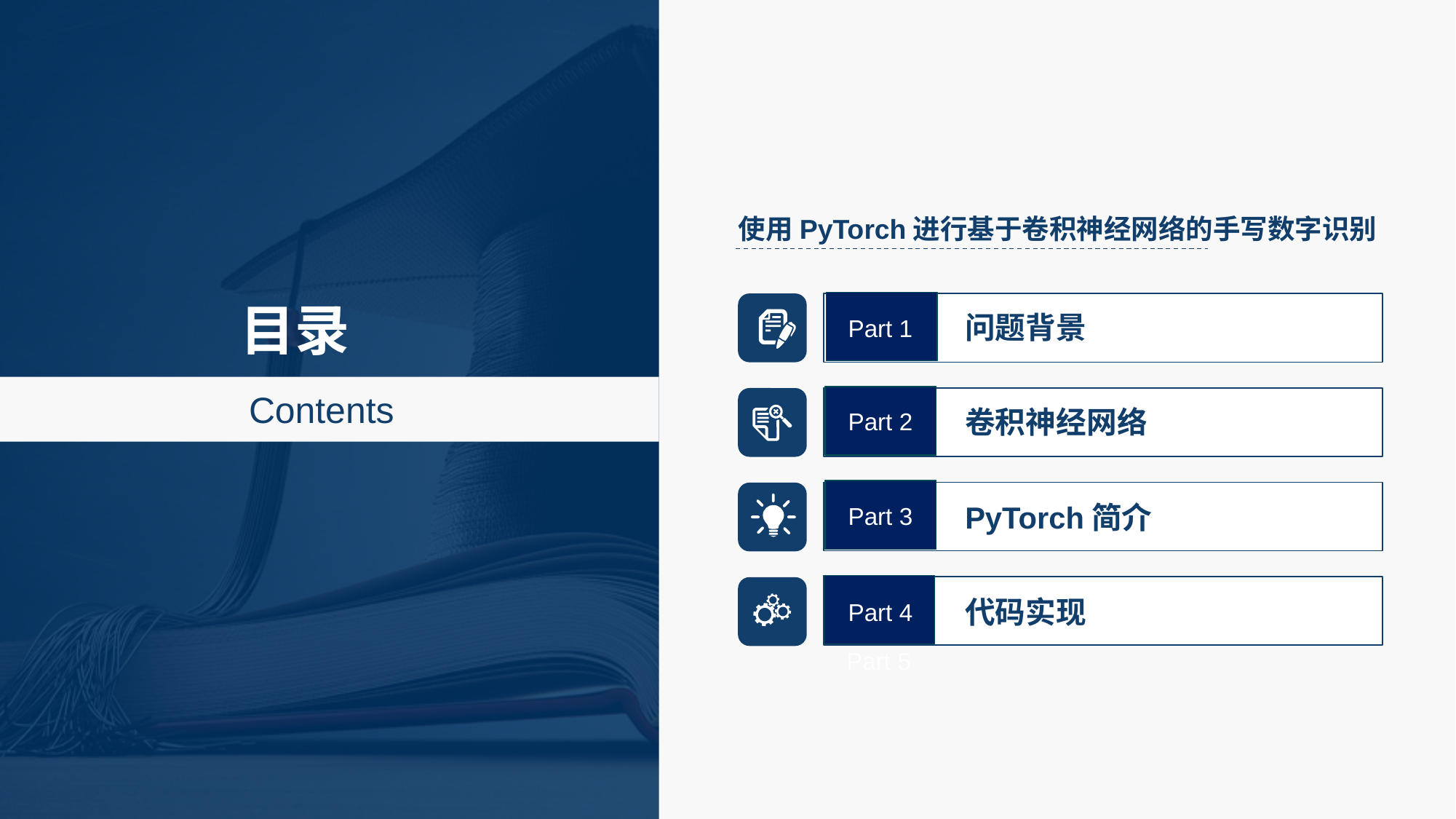

使用PyTorch进行基于卷积神经网络的手写数字识别

目录

问题背景
Part 1

Contents

卷积神经网络
Part 2

PyTorch简介
Part 3

代码实现
Part 4
Part 5